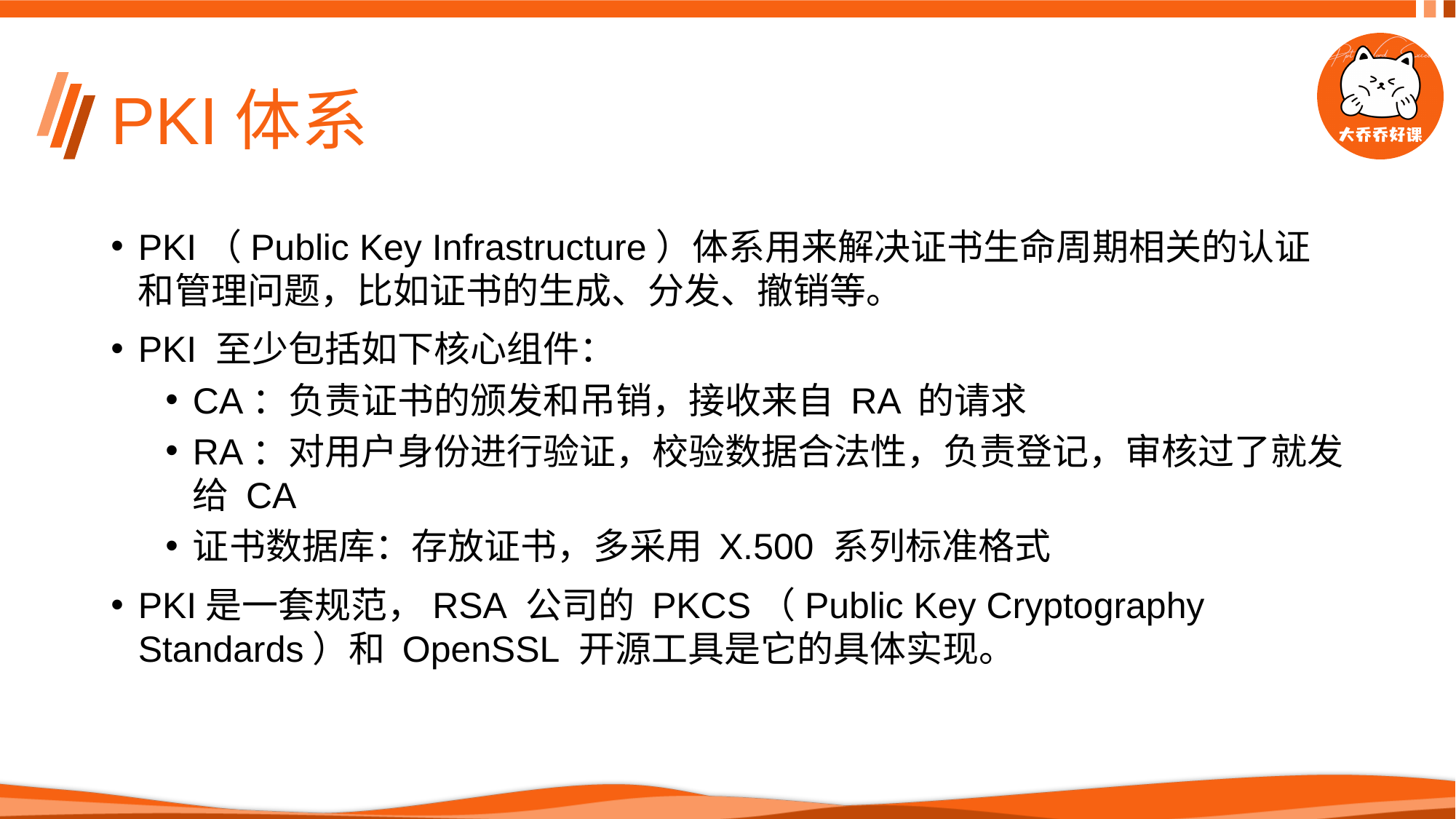

# PKI体系
PKI（Public Key Infrastructure）体系用来解决证书生命周期相关的认证和管理问题，比如证书的生成、分发、撤销等。
PKI 至少包括如下核心组件：
CA：负责证书的颁发和吊销，接收来自 RA 的请求
RA：对用户身份进行验证，校验数据合法性，负责登记，审核过了就发给 CA
证书数据库：存放证书，多采用 X.500 系列标准格式
PKI是一套规范，RSA 公司的 PKCS（Public Key Cryptography Standards）和 OpenSSL 开源工具是它的具体实现。